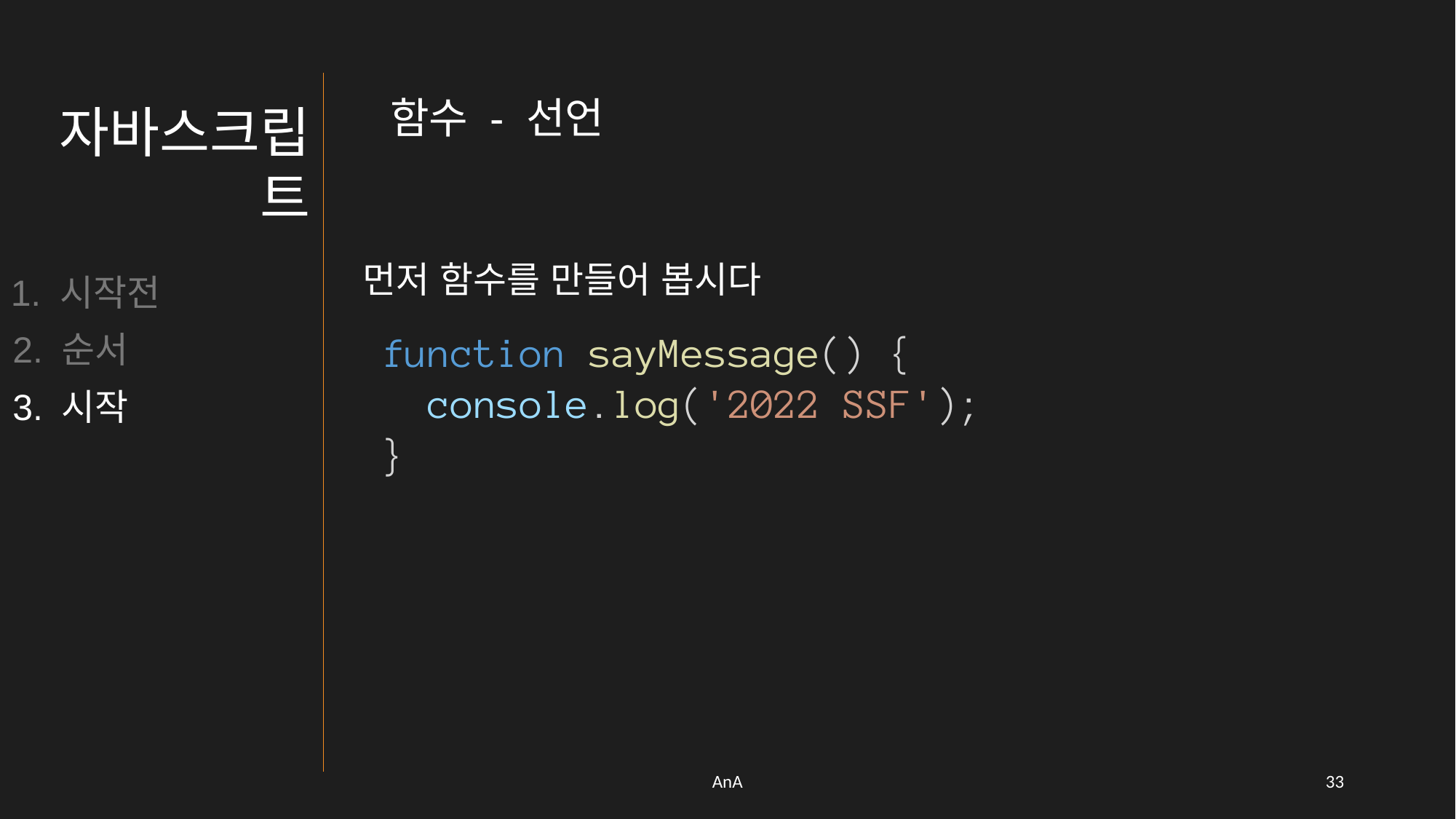

함수 - 선언
자바스크립트
먼저 함수를 만들어 봅시다
1. 시작전
function sayMessage() {
  console.log('2022 SSF');
}
2. 순서
3. 시작
AnA
33